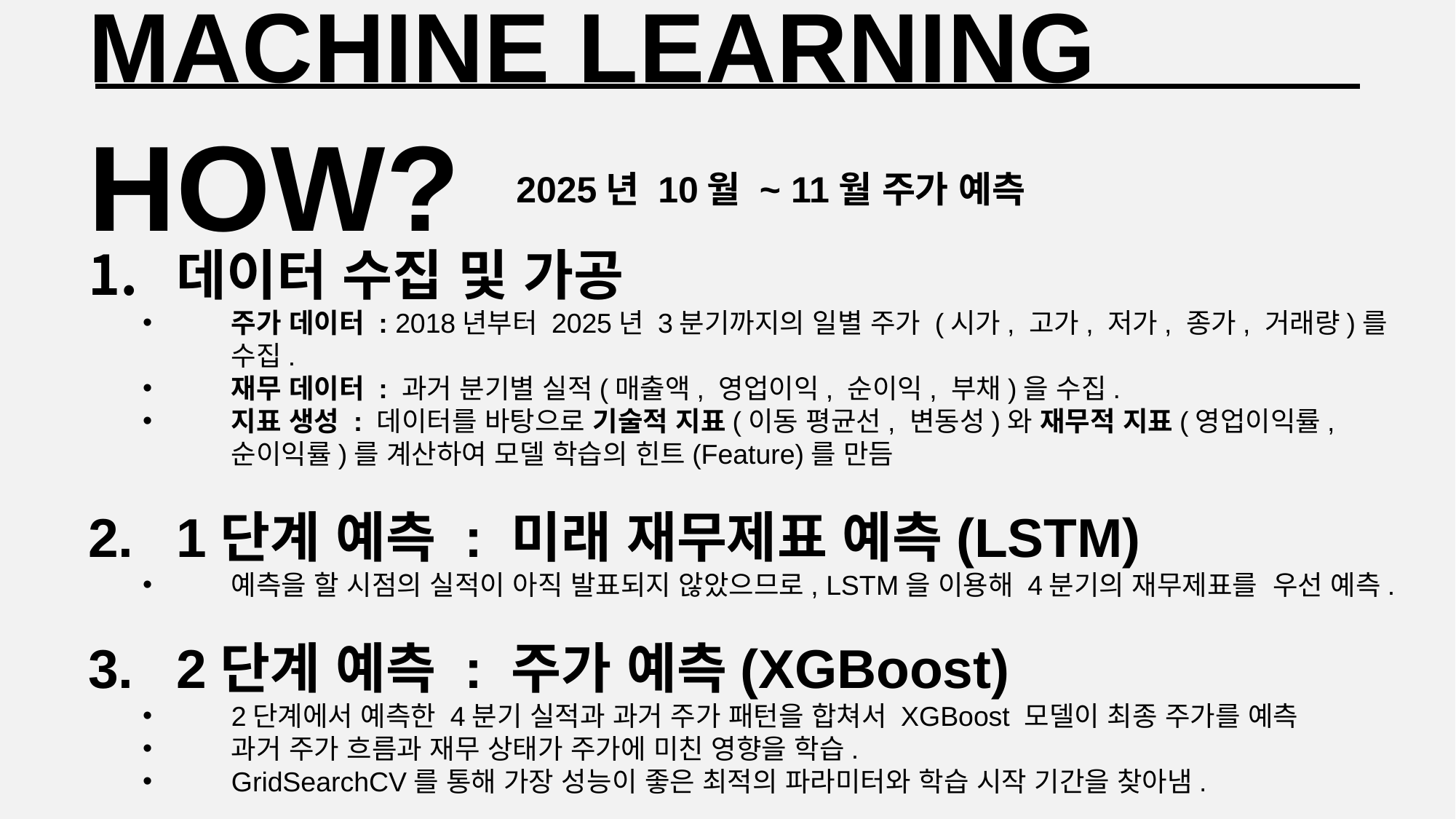

Machine learning
HOW?
2025년 10월 ~ 11월 주가 예측
데이터 수집 및 가공
주가 데이터 : 2018년부터 2025년 3분기까지의 일별 주가 (시가, 고가, 저가, 종가, 거래량)를 수집.
재무 데이터 : 과거 분기별 실적(매출액, 영업이익, 순이익, 부채)을 수집.
지표 생성 : 데이터를 바탕으로 기술적 지표(이동 평균선, 변동성)와 재무적 지표(영업이익률, 순이익률)를 계산하여 모델 학습의 힌트(Feature)를 만듬
1단계 예측 : 미래 재무제표 예측(LSTM)
예측을 할 시점의 실적이 아직 발표되지 않았으므로, LSTM을 이용해 4분기의 재무제표를  우선 예측.
2단계 예측 : 주가 예측(XGBoost)
2단계에서 예측한 4분기 실적과 과거 주가 패턴을 합쳐서 XGBoost 모델이 최종 주가를 예측
과거 주가 흐름과 재무 상태가 주가에 미친 영향을 학습.
GridSearchCV를 통해 가장 성능이 좋은 최적의 파라미터와 학습 시작 기간을 찾아냄.